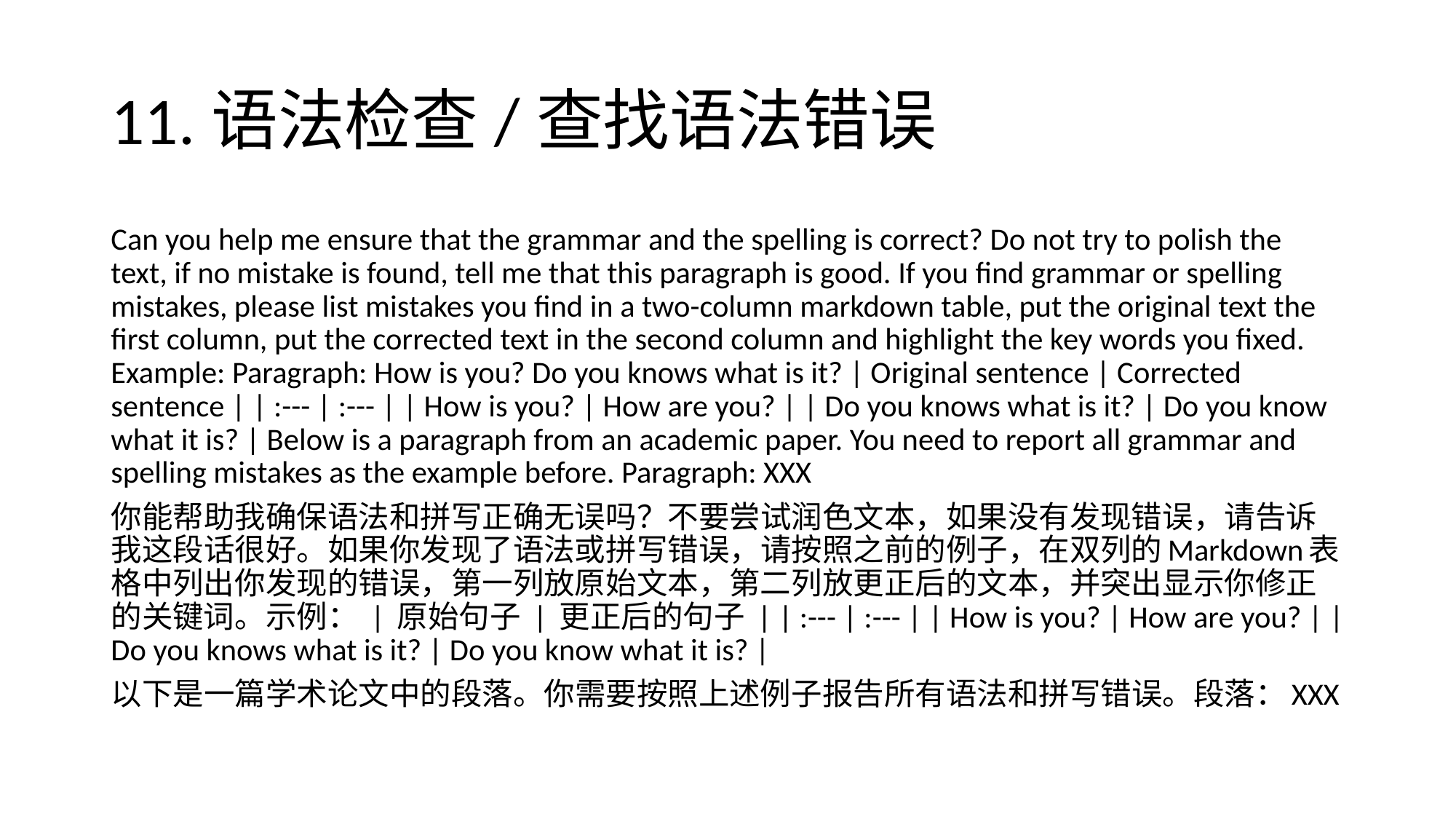

# 11.语法检查/查找语法错误
Can you help me ensure that the grammar and the spelling is correct? Do not try to polish the text, if no mistake is found, tell me that this paragraph is good. If you find grammar or spelling mistakes, please list mistakes you find in a two-column markdown table, put the original text the first column, put the corrected text in the second column and highlight the key words you fixed. Example: Paragraph: How is you? Do you knows what is it? | Original sentence | Corrected sentence | | :--- | :--- | | How is you? | How are you? | | Do you knows what is it? | Do you know what it is? | Below is a paragraph from an academic paper. You need to report all grammar and spelling mistakes as the example before. Paragraph: XXX
你能帮助我确保语法和拼写正确无误吗？不要尝试润色文本，如果没有发现错误，请告诉我这段话很好。如果你发现了语法或拼写错误，请按照之前的例子，在双列的Markdown表格中列出你发现的错误，第一列放原始文本，第二列放更正后的文本，并突出显示你修正的关键词。示例： | 原始句子 | 更正后的句子 | | :--- | :--- | | How is you? | How are you? | | Do you knows what is it? | Do you know what it is? |
以下是一篇学术论文中的段落。你需要按照上述例子报告所有语法和拼写错误。段落：XXX